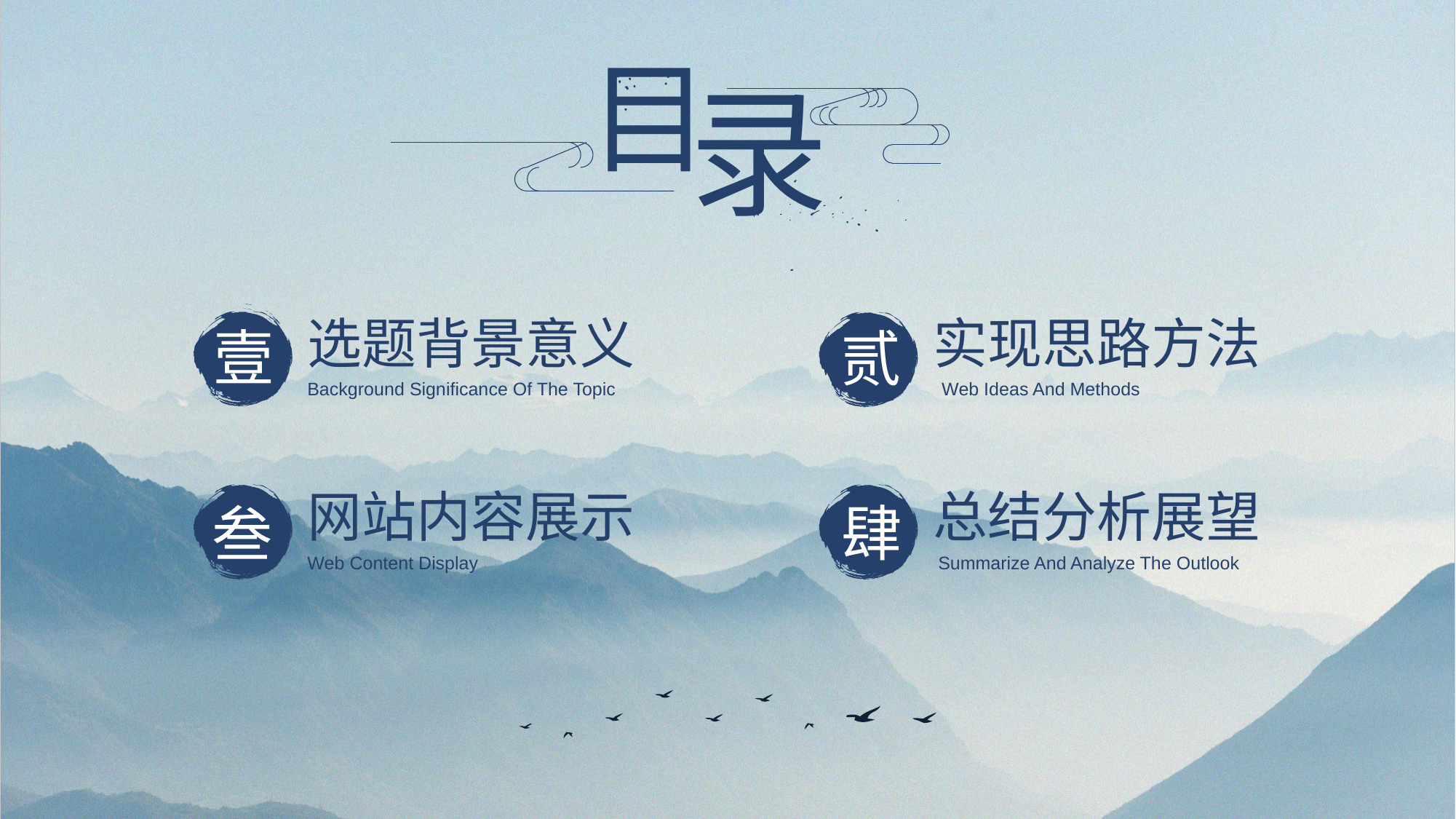

目
录

选题背景意义
实现思路方法

壹
贰
Background Significance Of The Topic
Web Ideas And Methods
网站内容展示
总结分析展望

肆
叁
Web Content Display
Summarize And Analyze The Outlook